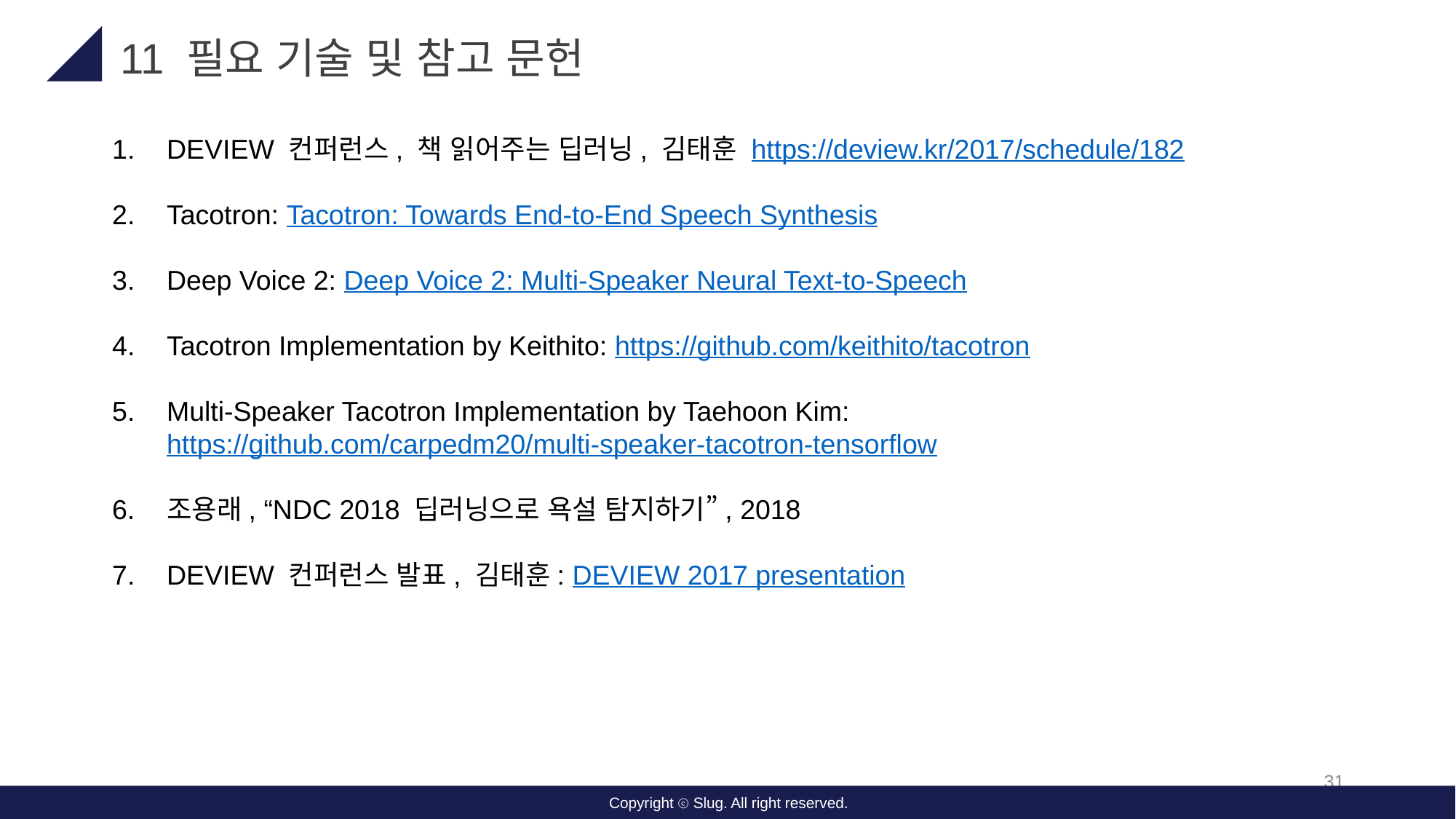

11 필요 기술 및 참고 문헌

DEVIEW 컨퍼런스, 책 읽어주는 딥러닝, 김태훈 https://deview.kr/2017/schedule/182

Tacotron: Tacotron: Towards End-to-End Speech Synthesis

Deep Voice 2: Deep Voice 2: Multi-Speaker Neural Text-to-Speech

Tacotron Implementation by Keithito: https://github.com/keithito/tacotron

Multi-Speaker Tacotron Implementation by Taehoon Kim: https://github.com/carpedm20/multi-speaker-tacotron-tensorflow

조용래, “NDC 2018 딥러닝으로 욕설 탐지하기”, 2018

DEVIEW 컨퍼런스 발표, 김태훈: DEVIEW 2017 presentation

31

Copyright ⓒ Slug. All right reserved.